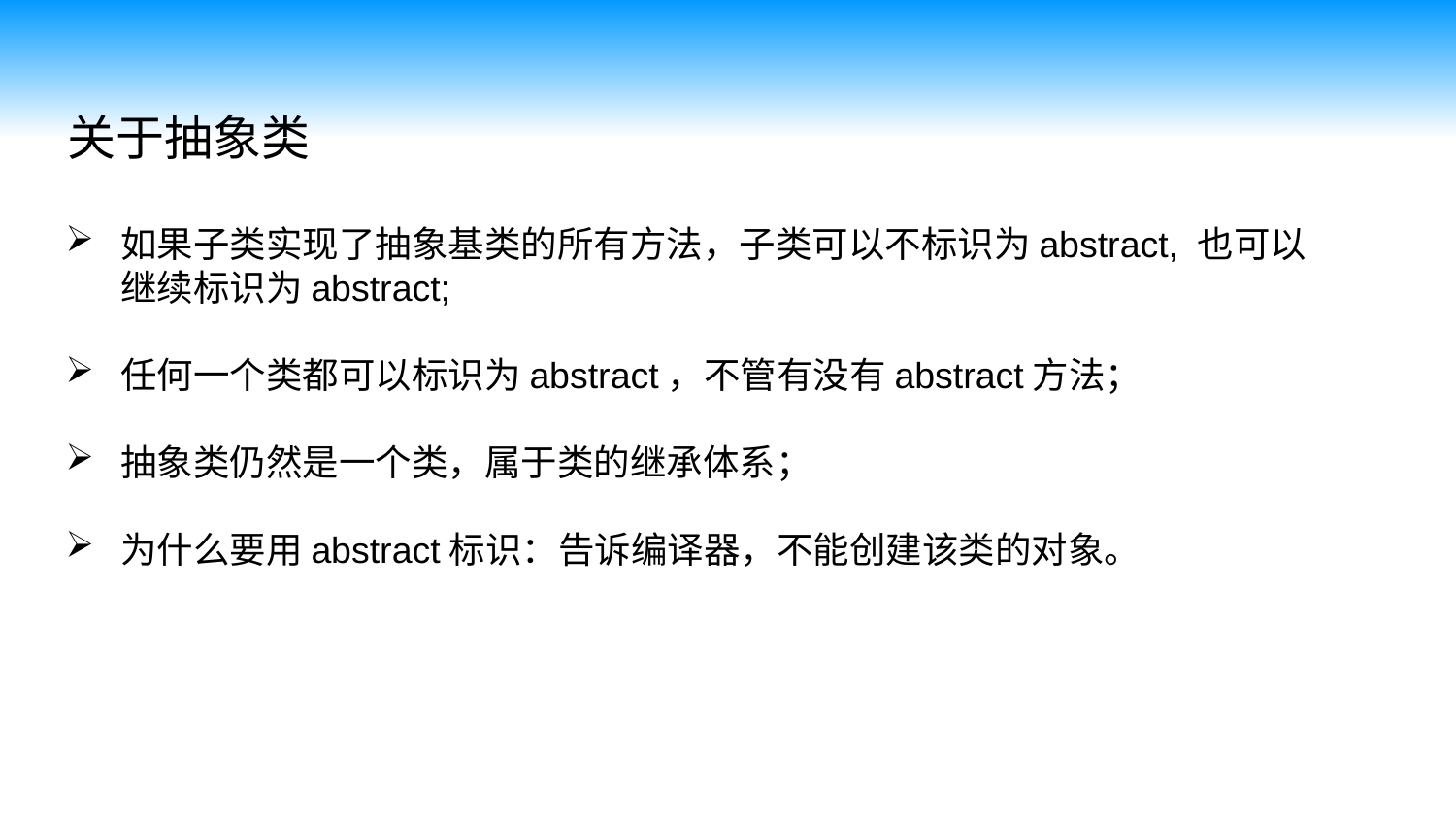

关于抽象类
如果子类实现了抽象基类的所有方法，子类可以不标识为abstract, 也可以继续标识为abstract;

任何一个类都可以标识为abstract，不管有没有abstract方法；

抽象类仍然是一个类，属于类的继承体系；

为什么要用abstract标识：告诉编译器，不能创建该类的对象。